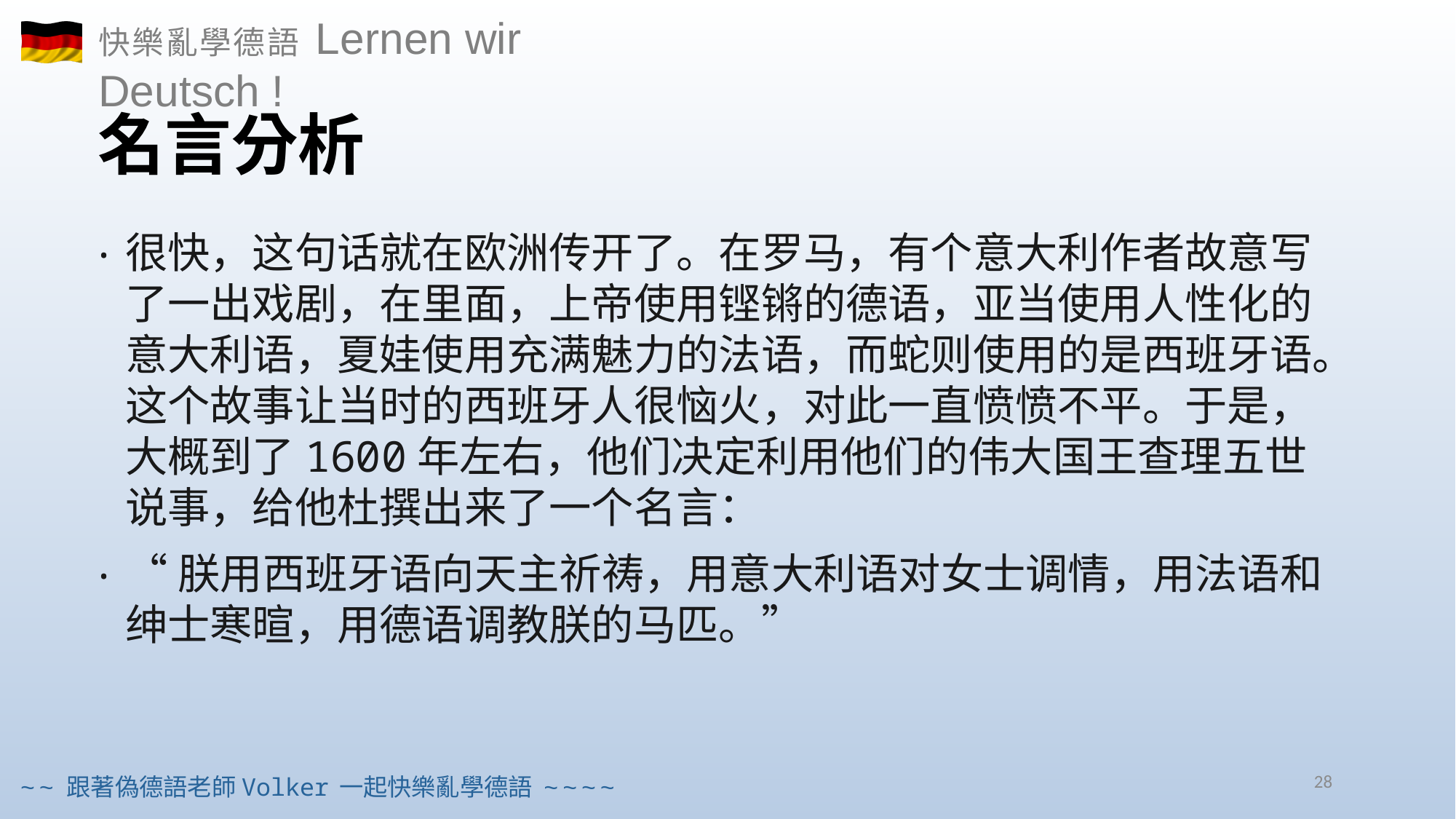

# 名言分析
很快，这句话就在欧洲传开了。在罗马，有个意大利作者故意写了一出戏剧，在里面，上帝使用铿锵的德语，亚当使用人性化的意大利语，夏娃使用充满魅力的法语，而蛇则使用的是西班牙语。这个故事让当时的西班牙人很恼火，对此一直愤愤不平。于是，大概到了1600年左右，他们决定利用他们的伟大国王查理五世说事，给他杜撰出来了一个名言：
“朕用西班牙语向天主祈祷，用意大利语对女士调情，用法语和绅士寒暄，用德语调教朕的马匹。”

28